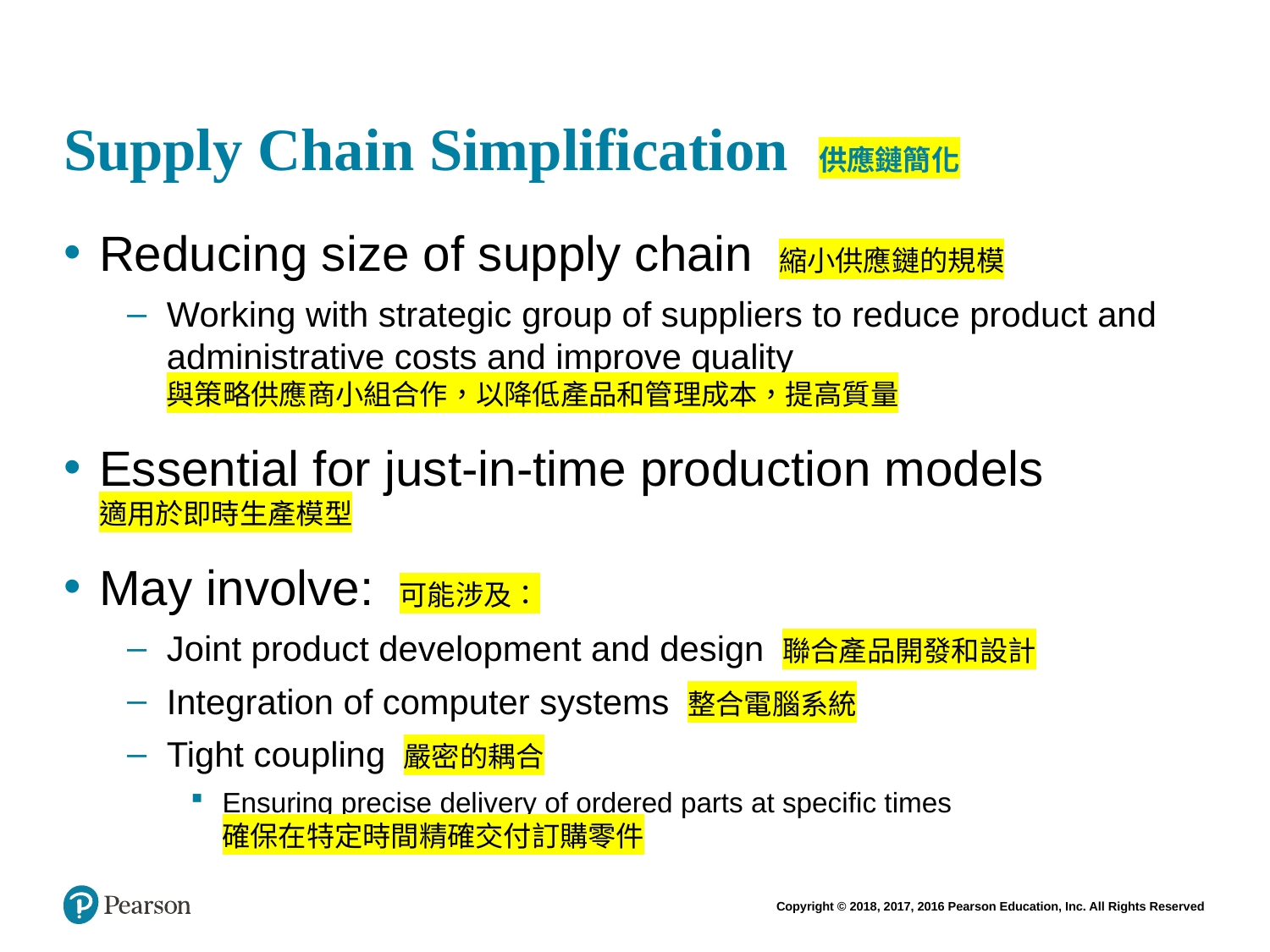

# Supply Chain Simplification 供應鏈簡化
Reducing size of supply chain 縮小供應鏈的規模
Working with strategic group of suppliers to reduce product and administrative costs and improve quality
與策略供應商小組合作，以降低產品和管理成本，提高質量
Essential for just-in-time production models
適用於即時生產模型
May involve: 可能涉及：
Joint product development and design 聯合產品開發和設計
Integration of computer systems 整合電腦系統
Tight coupling 嚴密的耦合
Ensuring precise delivery of ordered parts at specific times
確保在特定時間精確交付訂購零件